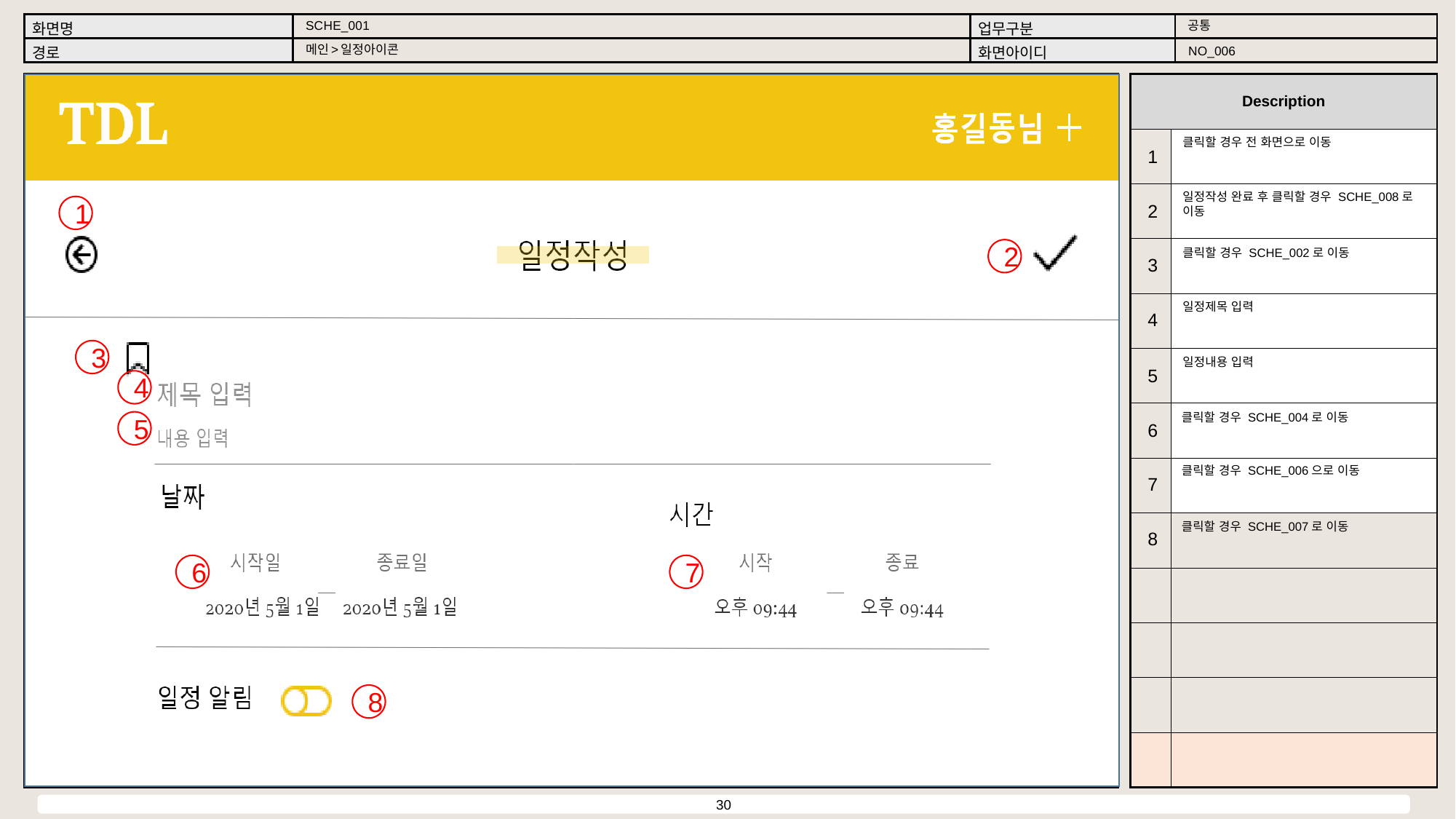

공통
SCHE_001
메인>일정아이콘
NO_006

클릭할 경우 전 화면으로 이동
1
일정작성 완료 후 클릭할 경우 SCHE_008로 이동
2
1
2
클릭할 경우 SCHE_002로 이동
3
일정제목 입력
4
3
일정내용 입력
5
4
클릭할 경우 SCHE_004로 이동
5
6
클릭할 경우 SCHE_006으로 이동
7
클릭할 경우 SCHE_007로 이동
8
7
6
8